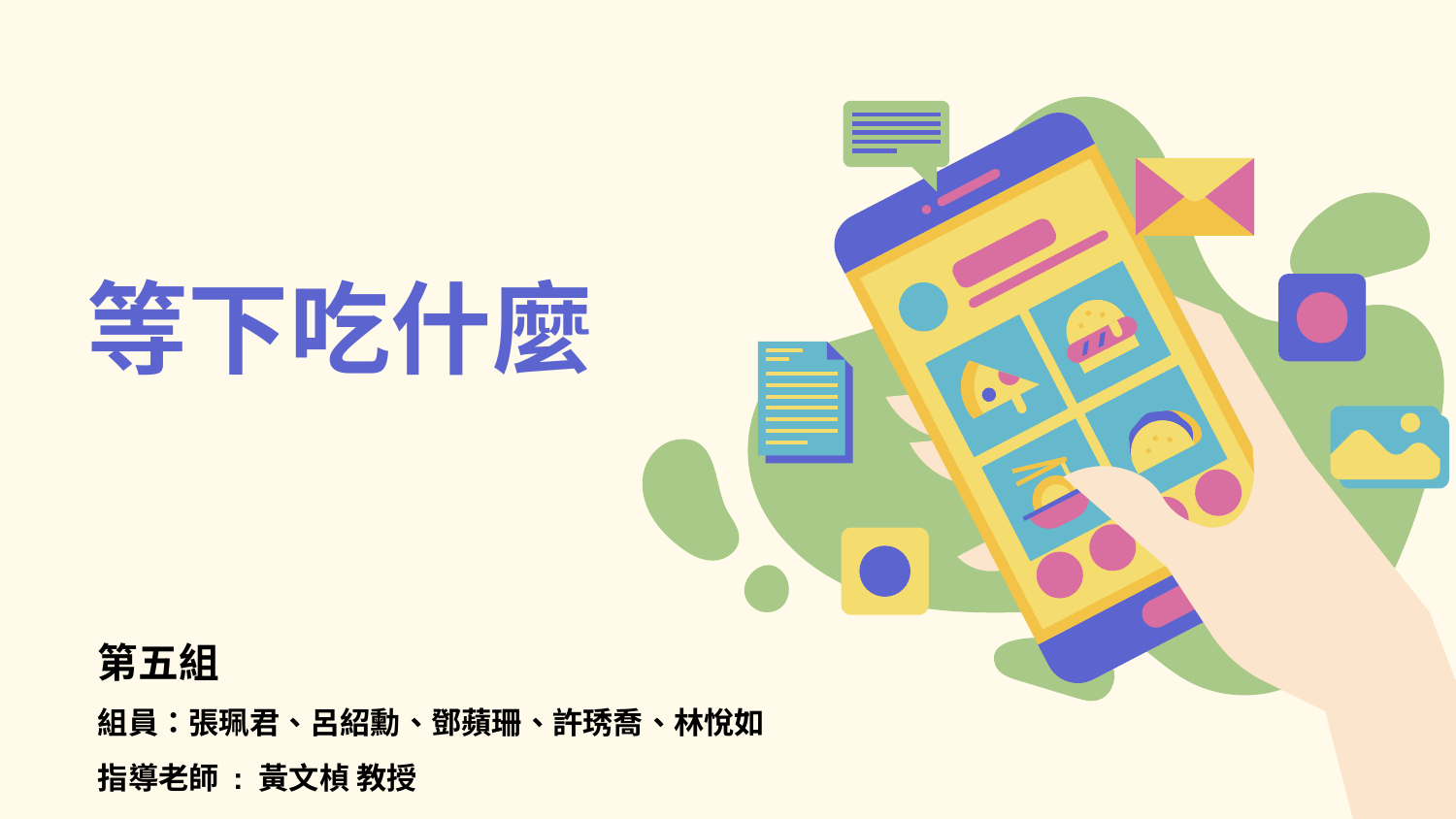

# 等下吃什麼
第五組
組員：張珮君、呂紹勳、鄧蘋珊、許琇喬、林悅如
指導老師 : 黃文楨 教授